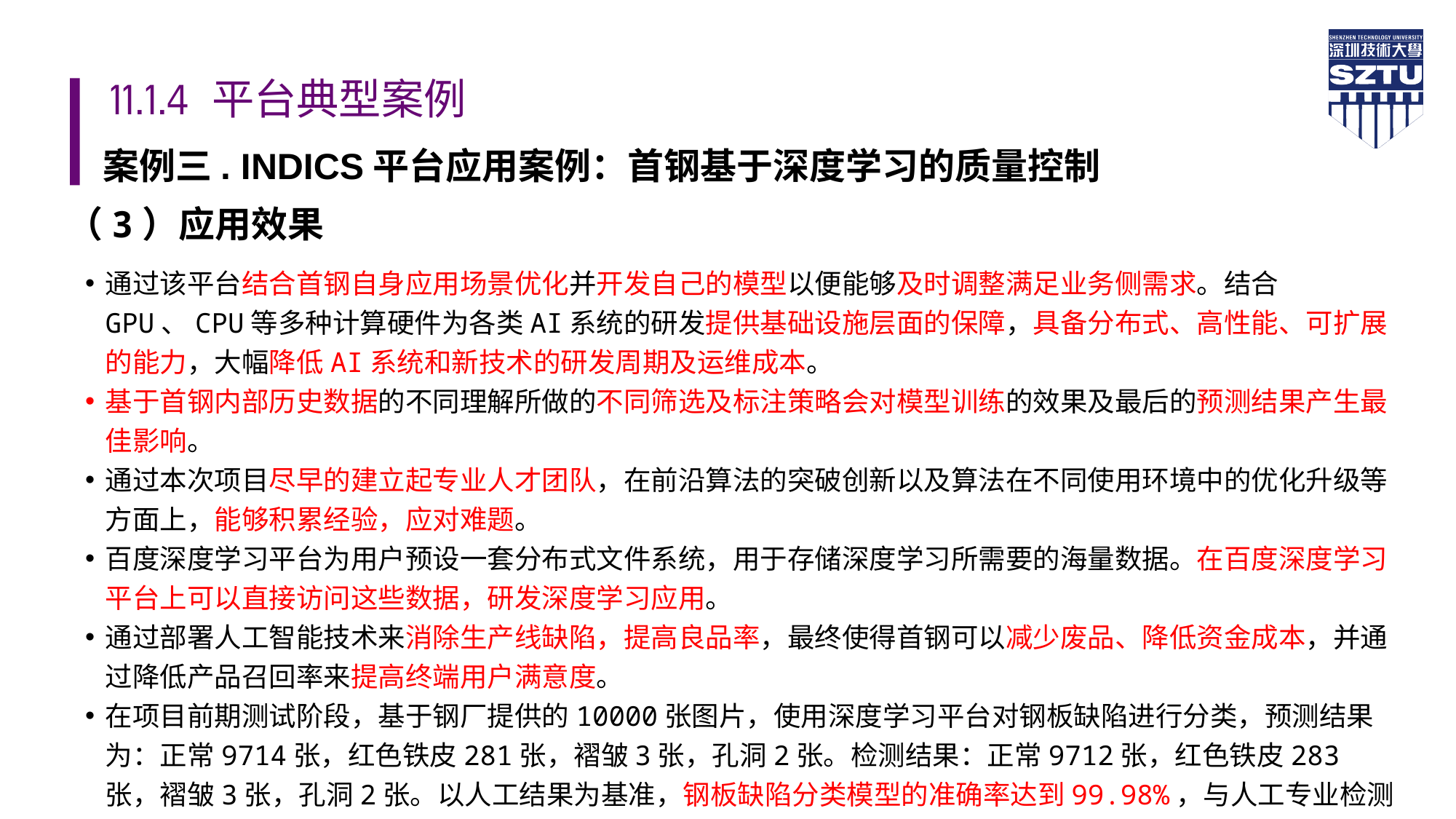

# 11.1.4 平台典型案例
案例三. INDICS平台应用案例：首钢基于深度学习的质量控制
（3）应用效果
通过该平台结合首钢自身应用场景优化并开发自己的模型以便能够及时调整满足业务侧需求。结合GPU、CPU等多种计算硬件为各类AI系统的研发提供基础设施层面的保障，具备分布式、高性能、可扩展的能力，大幅降低AI系统和新技术的研发周期及运维成本。
基于首钢内部历史数据的不同理解所做的不同筛选及标注策略会对模型训练的效果及最后的预测结果产生最佳影响。
通过本次项目尽早的建立起专业人才团队，在前沿算法的突破创新以及算法在不同使用环境中的优化升级等方面上，能够积累经验，应对难题。
百度深度学习平台为用户预设一套分布式文件系统，用于存储深度学习所需要的海量数据。在百度深度学习平台上可以直接访问这些数据，研发深度学习应用。
通过部署人工智能技术来消除生产线缺陷，提高良品率，最终使得首钢可以减少废品、降低资金成本，并通过降低产品召回率来提高终端用户满意度。
在项目前期测试阶段，基于钢厂提供的10000张图片，使用深度学习平台对钢板缺陷进行分类，预测结果为：正常9714张，红色铁皮281张，褶皱3张，孔洞2张。检测结果：正常9712张，红色铁皮283张，褶皱3张，孔洞2张。以人工结果为基准，钢板缺陷分类模型的准确率达到99.98%，与人工专业检测结果十分接近。